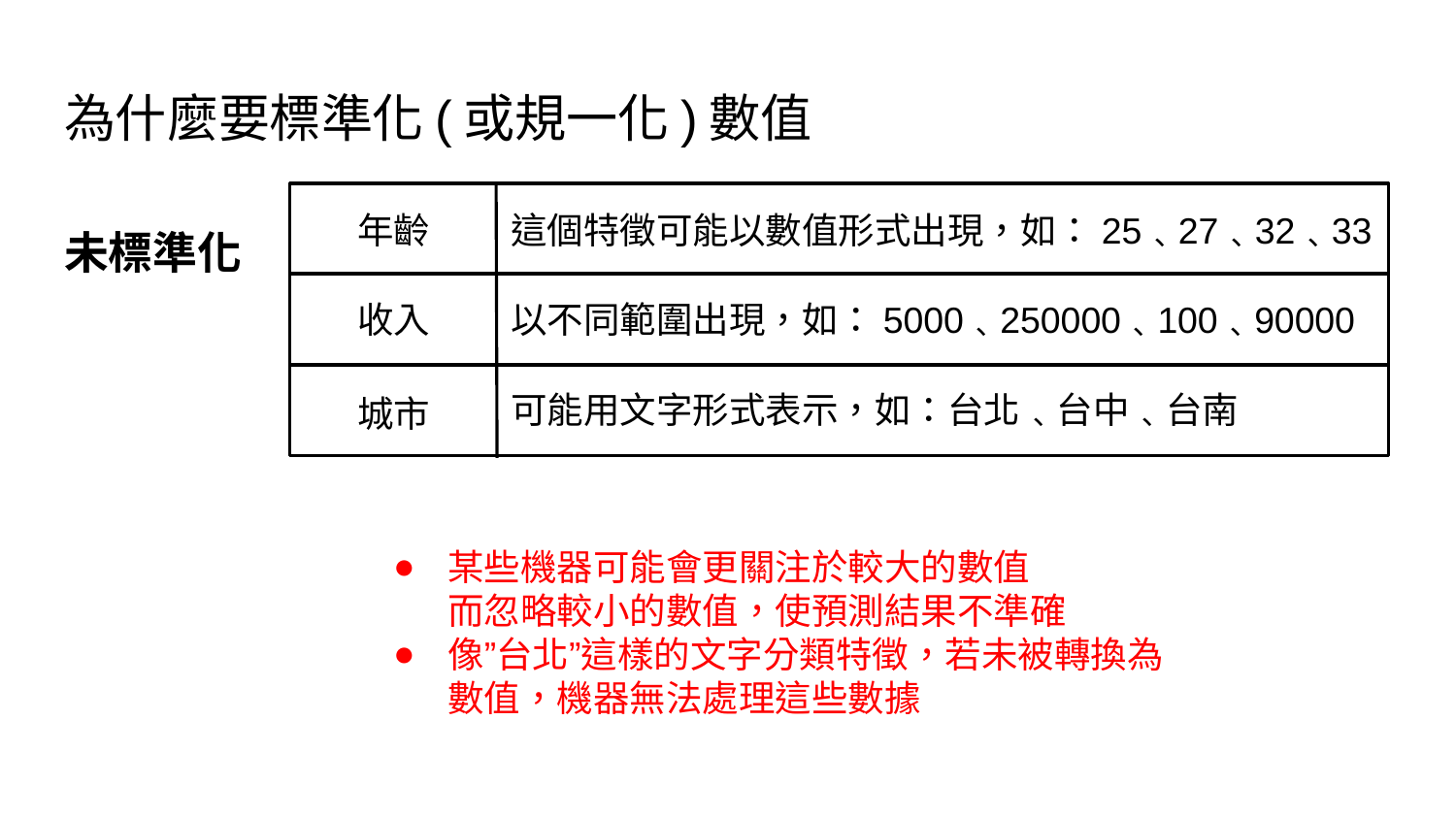

# 為什麼要標準化(或規一化)數值
未標準化

年齡
這個特徵可能以數值形式出現，如：25﹑27﹑32﹑33
收入
以不同範圍出現，如：5000﹑250000﹑100﹑90000
可能用文字形式表示，如：台北﹑台中﹑台南
城市
某些機器可能會更關注於較大的數值
而忽略較小的數值，使預測結果不準確
像”台北”這樣的文字分類特徵，若未被轉換為數值，機器無法處理這些數據